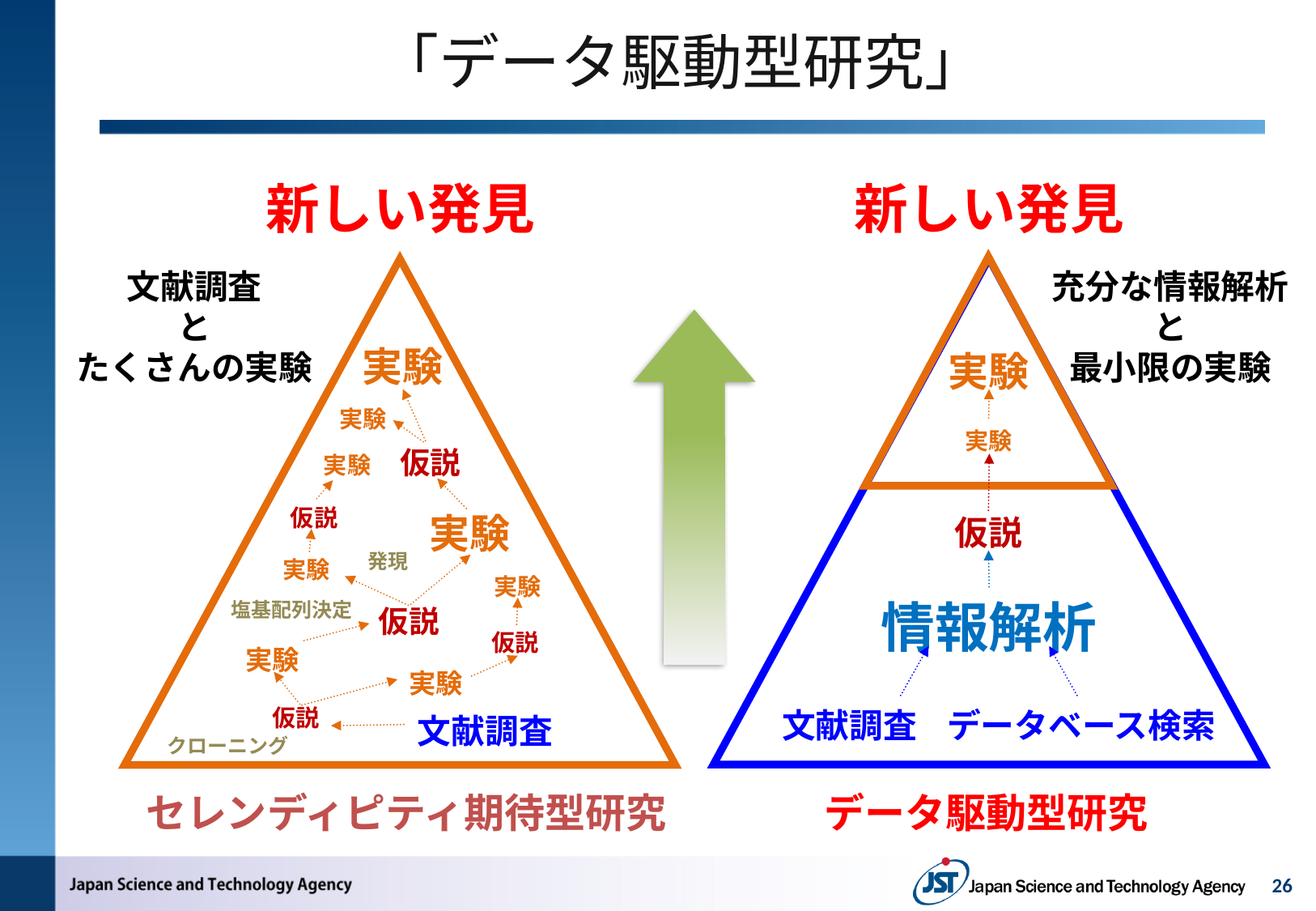

# 「データ駆動型研究」
新しい発見
新しい発見

実験

実験

仮説

情報解析

文献調査
データベース検索

実験

実験

仮説
実験

仮説
実験

発現
実験

実験

塩基配列決定
仮説

仮説

実験

実験

仮説
文献調査

クローニング
文献調査
と
たくさんの実験
充分な情報解析
と
最小限の実験

セレンディピティ期待型研究
データ駆動型研究
26